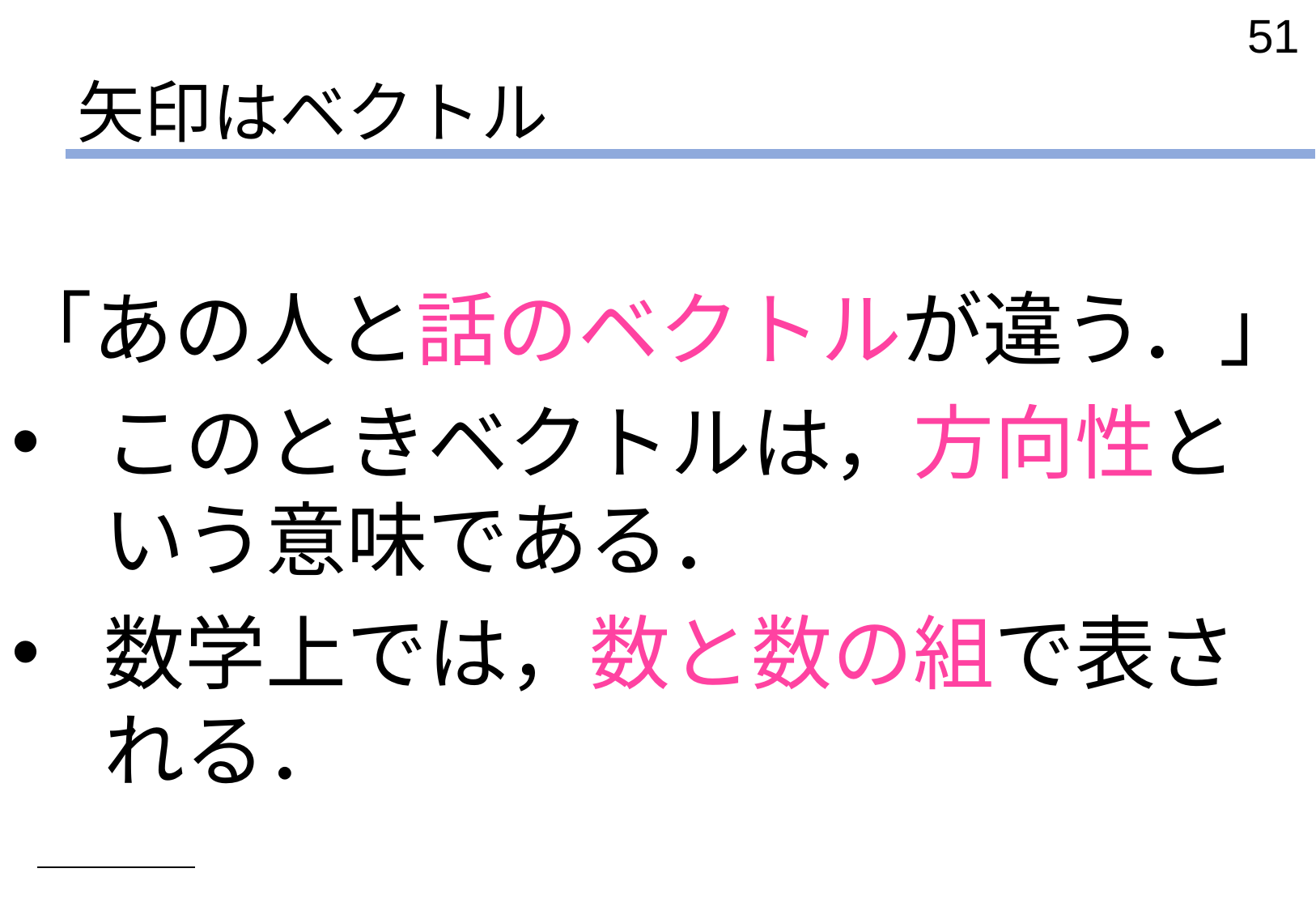

51
# 矢印はベクトル
「あの人と話のベクトルが違う．」
このときベクトルは，方向性という意味である．
数学上では，数と数の組で表される．